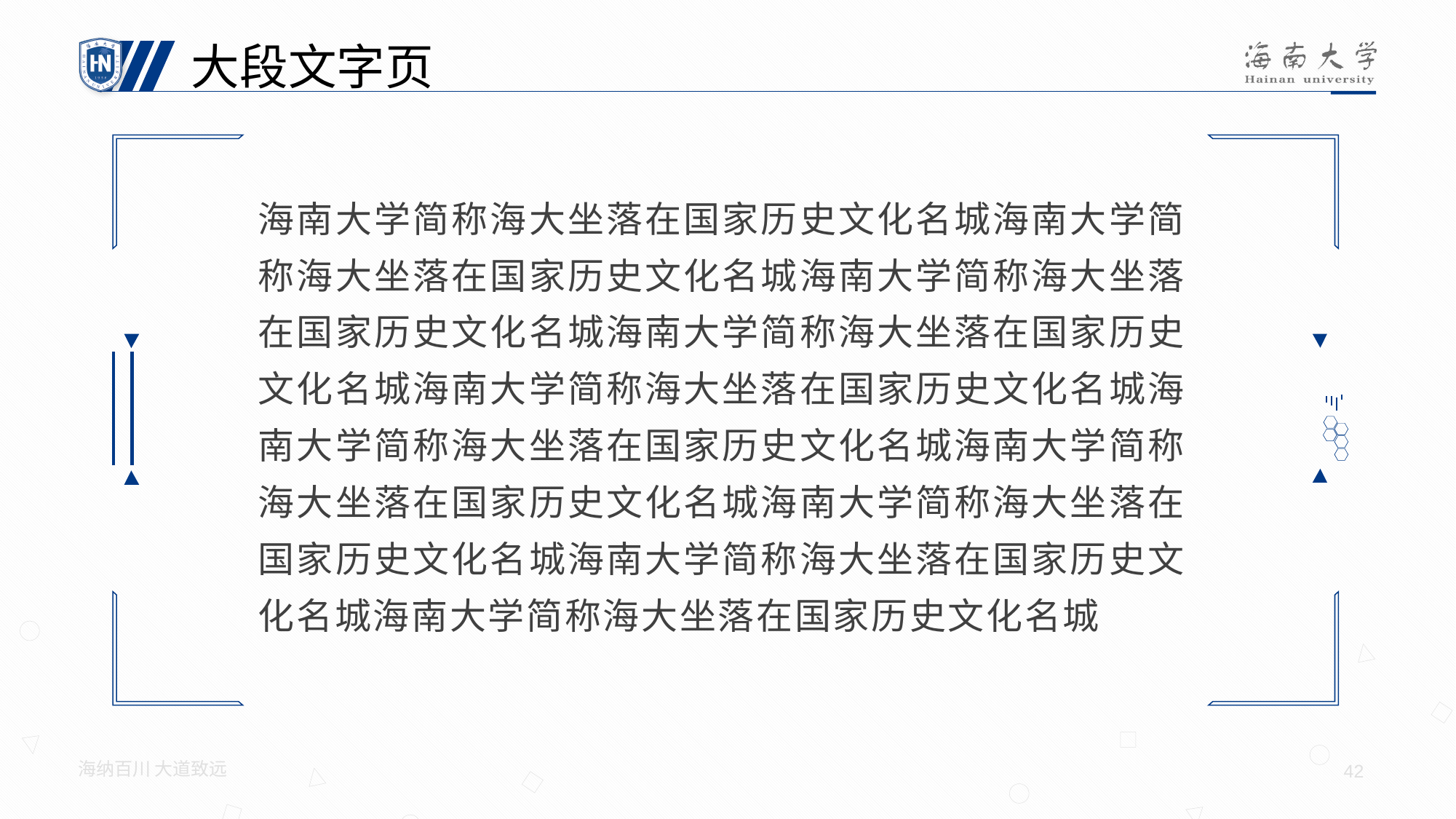

大段文字页

海南大学简称海大坐落在国家历史文化名城海南大学简称海大坐落在国家历史文化名城海南大学简称海大坐落在国家历史文化名城海南大学简称海大坐落在国家历史文化名城海南大学简称海大坐落在国家历史文化名城海南大学简称海大坐落在国家历史文化名城海南大学简称海大坐落在国家历史文化名城海南大学简称海大坐落在国家历史文化名城海南大学简称海大坐落在国家历史文化名城海南大学简称海大坐落在国家历史文化名城

海纳百川 大道致远
42